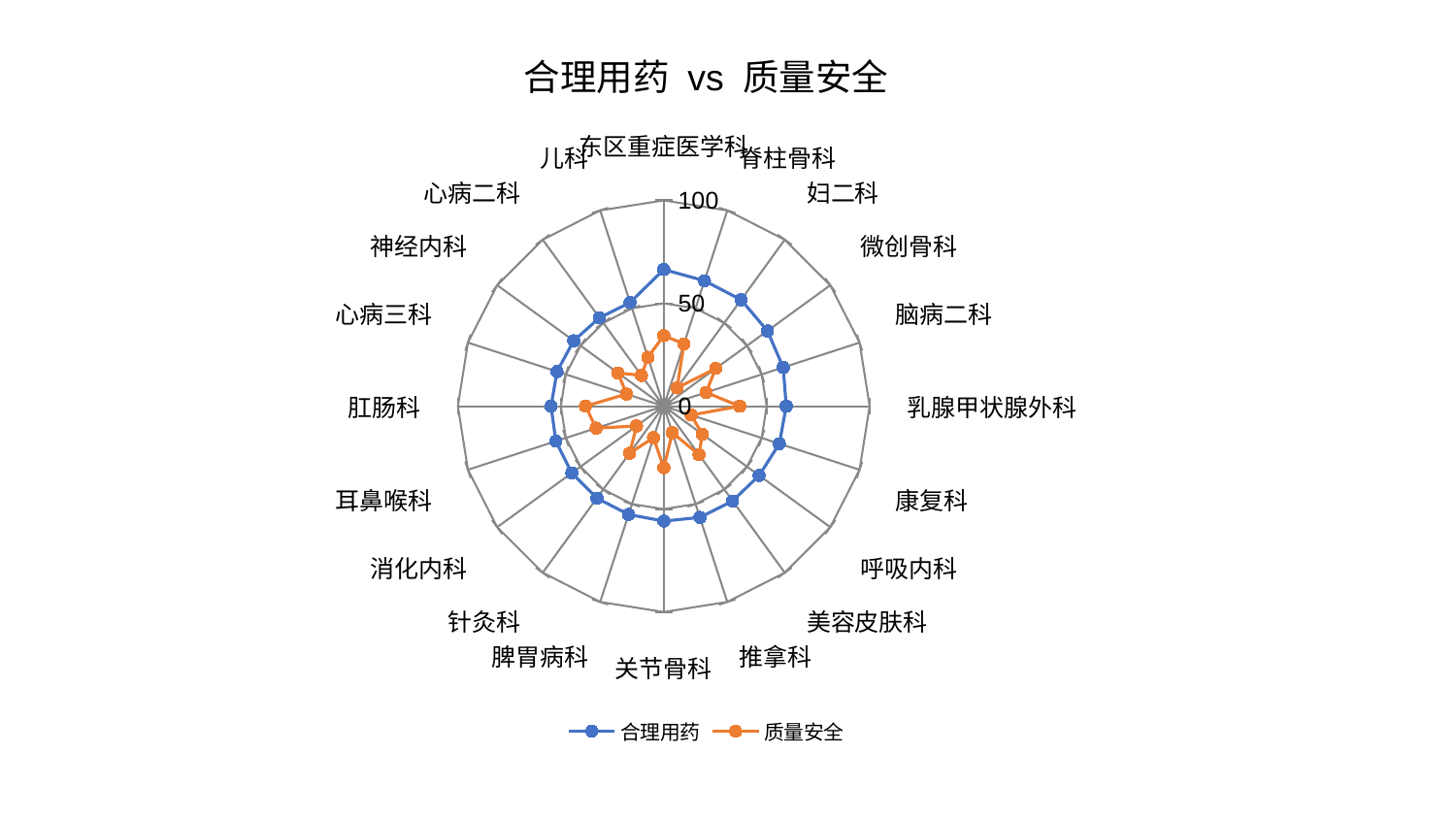

### Chart: 合理用药 vs 质量安全

| Category | 合理用药 | 质量安全 |
|---|---|---|
| 东区重症医学科 | 66.40275853204902 | 34.31546220830878 |
| 脊柱骨科 | 64.07695150608272 | 31.79802762586927 |
| 妇二科 | 63.90587396861257 | 10.96515252559264 |
| 微创骨科 | 62.27314110891604 | 31.203496548207404 |
| 脑病二科 | 61.02542539090928 | 21.584377978796326 |
| 乳腺甲状腺外科 | 59.51042030712701 | 36.86971765090546 |
| 康复科 | 59.056860769024986 | 13.995010658873946 |
| 呼吸内科 | 57.26595770101408 | 23.106674292614056 |
| 美容皮肤科 | 56.929457849237885 | 29.17725352461876 |
| 推拿科 | 56.822443227579285 | 13.580869856795156 |
| 关节骨科 | 55.837486370501125 | 29.87920153068088 |
| 脾胃病科 | 55.339707975446615 | 16.13613309267443 |
| 针灸科 | 55.237845307934684 | 28.22735610546048 |
| 消化内科 | 55.21313928971283 | 16.343340773748373 |
| 耳鼻喉科 | 55.108491997072505 | 34.54365606264152 |
| 肛肠科 | 54.74370149963262 | 38.02662875255963 |
| 心病三科 | 54.52349413146682 | 19.041238450422878 |
| 神经内科 | 54.08054494442165 | 27.506612728539256 |
| 心病二科 | 53.12870481424645 | 18.481928646165645 |
| 儿科 | 52.9723187951036 | 24.98564684465019 |
49